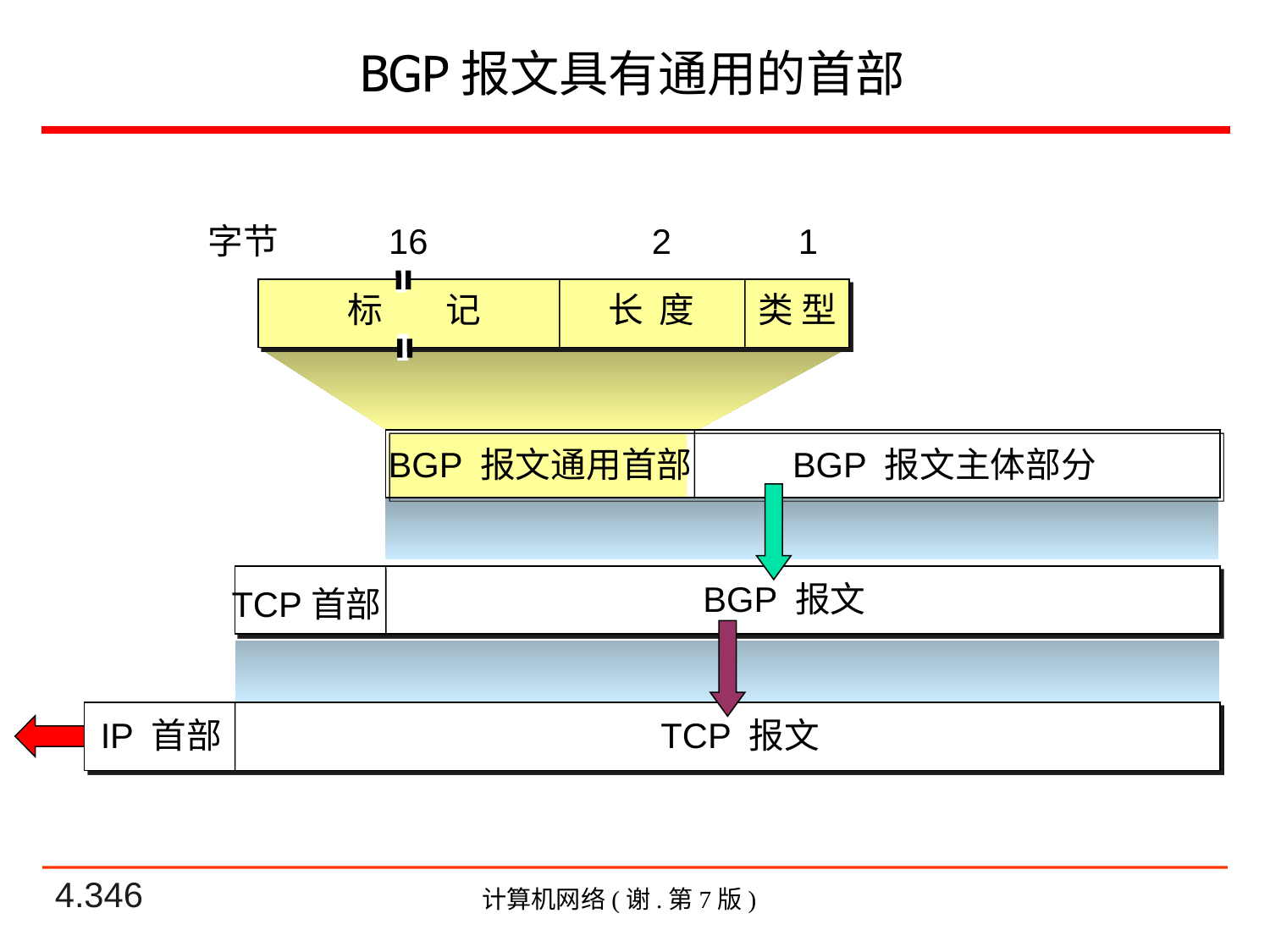

# BGP报文具有通用的首部
字节             16                       2             1

标        记
长  度
类 型

BGP 报文通用首部
BGP 报文主体部分

BGP 报文
TCP首部

IP 首部
TCP 报文